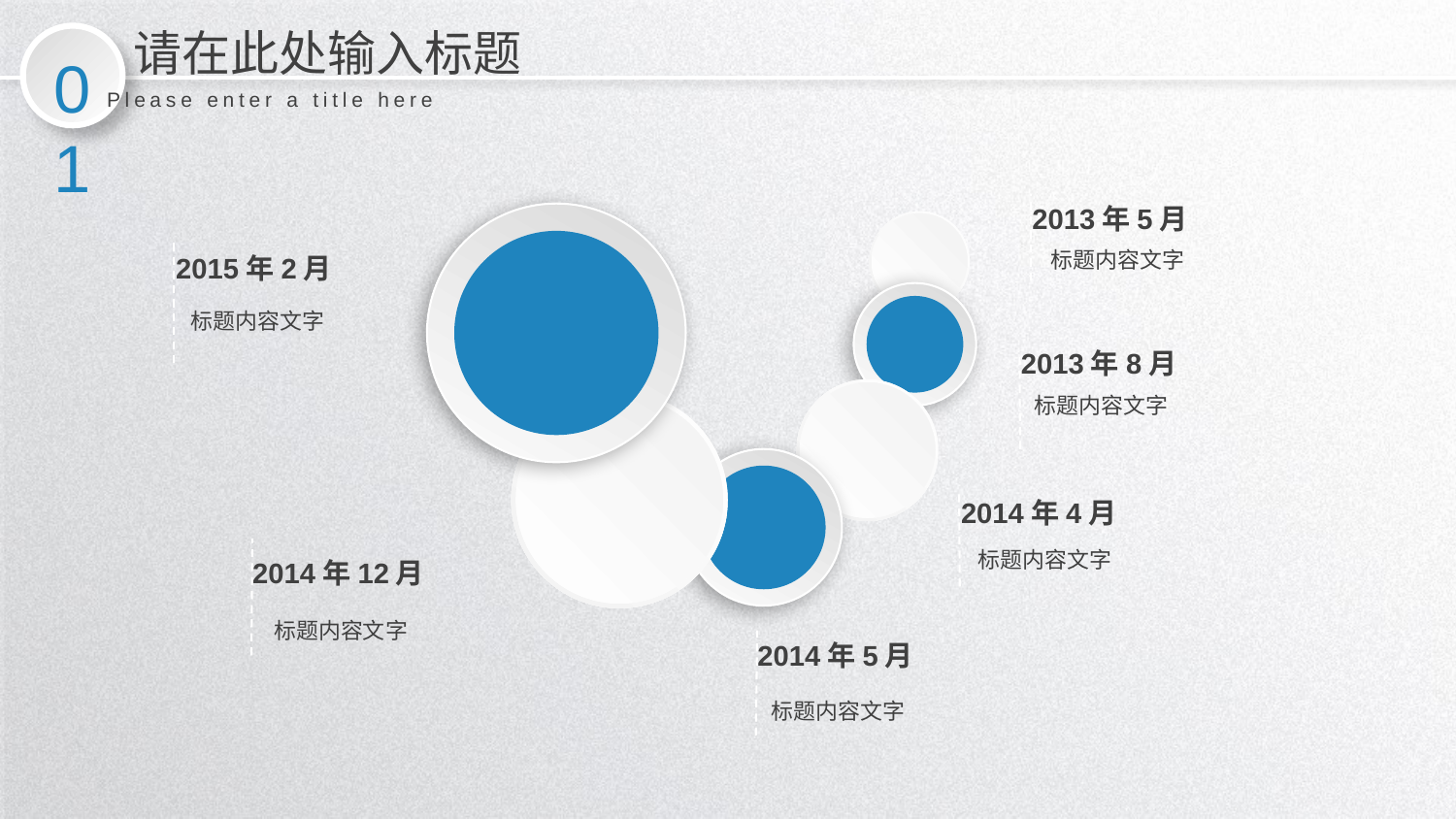

请在此处输入标题

01
Please enter a title here
2013年5月

标题内容文字
2015年2月

标题内容文字
2013年8月

标题内容文字

2014年4月
标题内容文字
2014年12月
标题内容文字
2014年5月
标题内容文字